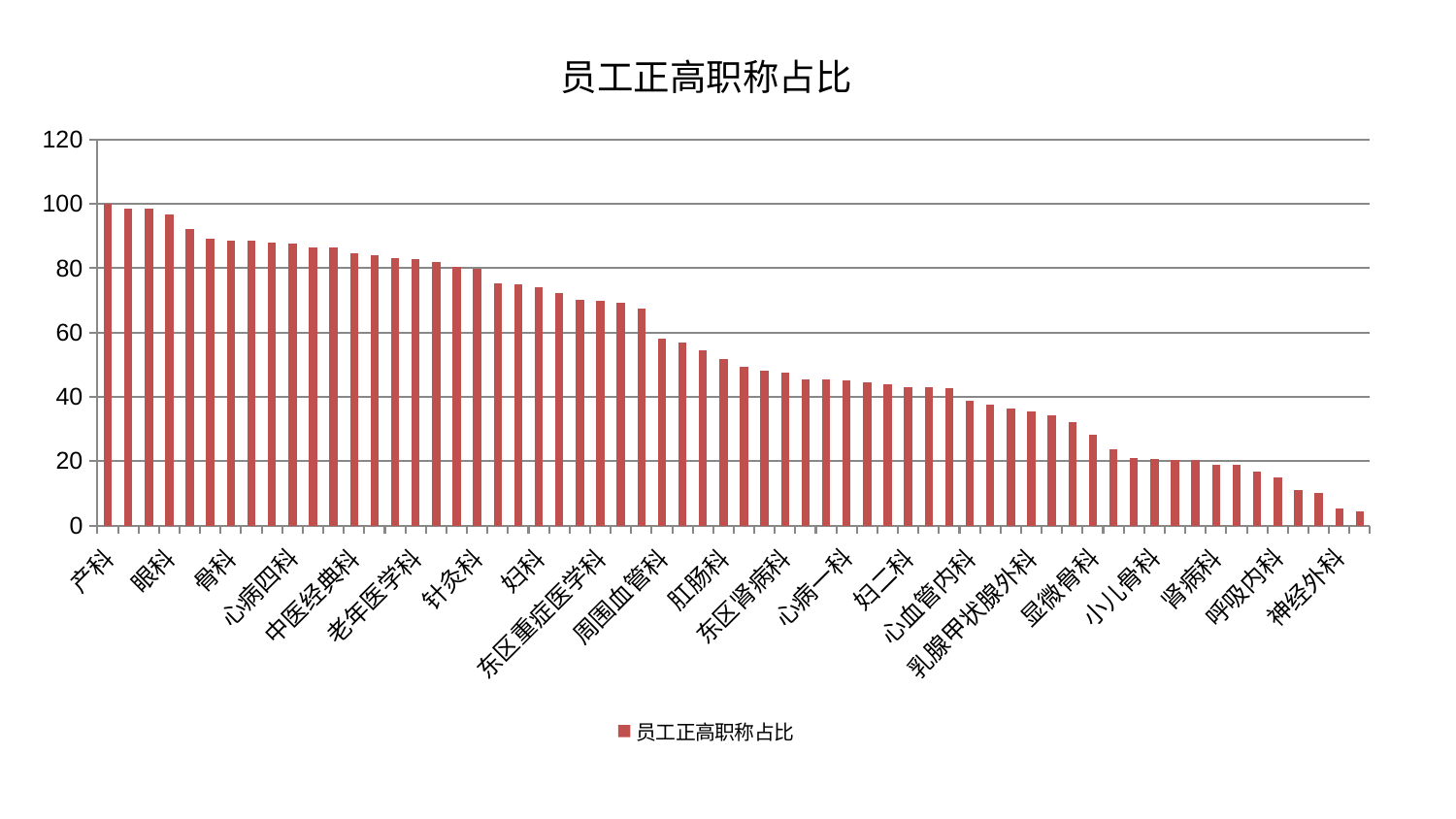

### Chart: 员工正高职称占比

| Category | 员工正高职称占比 |
|---|---|
| 产科 | 100.0 |
| 创伤骨科 | 98.64288466818279 |
| 神经内科 | 98.39648311450318 |
| 眼科 | 96.63203363183742 |
| 综合内科 | 92.21047872117654 |
| 儿科 | 89.32593598816736 |
| 骨科 | 88.63429402669043 |
| 口腔科 | 88.54092728331264 |
| 医院 | 88.08804440120696 |
| 心病四科 | 87.5537611728776 |
| 运动损伤骨科 | 86.43495511675137 |
| 风湿病科 | 86.40099553773362 |
| 中医经典科 | 84.802727154929 |
| 脾胃科消化科合并 | 84.0784190112559 |
| 泌尿外科 | 83.08327863371942 |
| 老年医学科 | 82.76732459917811 |
| 肾脏内科 | 81.93177824584352 |
| 肿瘤内科 | 80.38262153866954 |
| 针灸科 | 79.78537624531828 |
| 脾胃病科 | 75.28153365145481 |
| 脑病三科 | 74.86948941481799 |
| 妇科 | 74.13232539071561 |
| 脑病一科 | 72.1961335585619 |
| 肝胆外科 | 70.09803639041115 |
| 东区重症医学科 | 70.02175778833109 |
| 中医外治中心 | 69.29124761586544 |
| 美容皮肤科 | 67.33598867209967 |
| 周围血管科 | 58.17123577215045 |
| 男科 | 56.76215345619099 |
| 妇科妇二科合并 | 54.46908932360971 |
| 肛肠科 | 51.797957302932595 |
| 内分泌科 | 49.42505466473101 |
| 肝病科 | 48.01531792481564 |
| 东区肾病科 | 47.453604446217525 |
| 身心医学科 | 45.55405064789197 |
| 消化内科 | 45.42489108852642 |
| 心病一科 | 45.12951663326107 |
| 推拿科 | 44.49095895677581 |
| 关节骨科 | 44.01202766202607 |
| 妇二科 | 43.11666165477667 |
| 脑病二科 | 43.01413692606748 |
| 皮肤科 | 42.63543516238634 |
| 心血管内科 | 38.77733317032244 |
| 小儿推拿科 | 37.53825731202404 |
| 胸外科 | 36.28983746555593 |
| 乳腺甲状腺外科 | 35.44066545660734 |
| 脊柱骨科 | 34.337532101529725 |
| 心病二科 | 32.10996544848796 |
| 显微骨科 | 28.208772071743734 |
| 普通外科 | 23.81203488929537 |
| 康复科 | 20.871217189403556 |
| 小儿骨科 | 20.63581874705802 |
| 重症医学科 | 20.37996829259784 |
| 耳鼻喉科 | 20.25533507149668 |
| 肾病科 | 18.903490601084673 |
| 治未病中心 | 18.724577980359754 |
| 心病三科 | 16.8854562300432 |
| 呼吸内科 | 14.799367732398677 |
| 西区重症医学科 | 10.884322143092804 |
| 微创骨科 | 10.230000454894961 |
| 神经外科 | 5.20522440417053 |
| 血液科 | 4.29761686120767 |
101